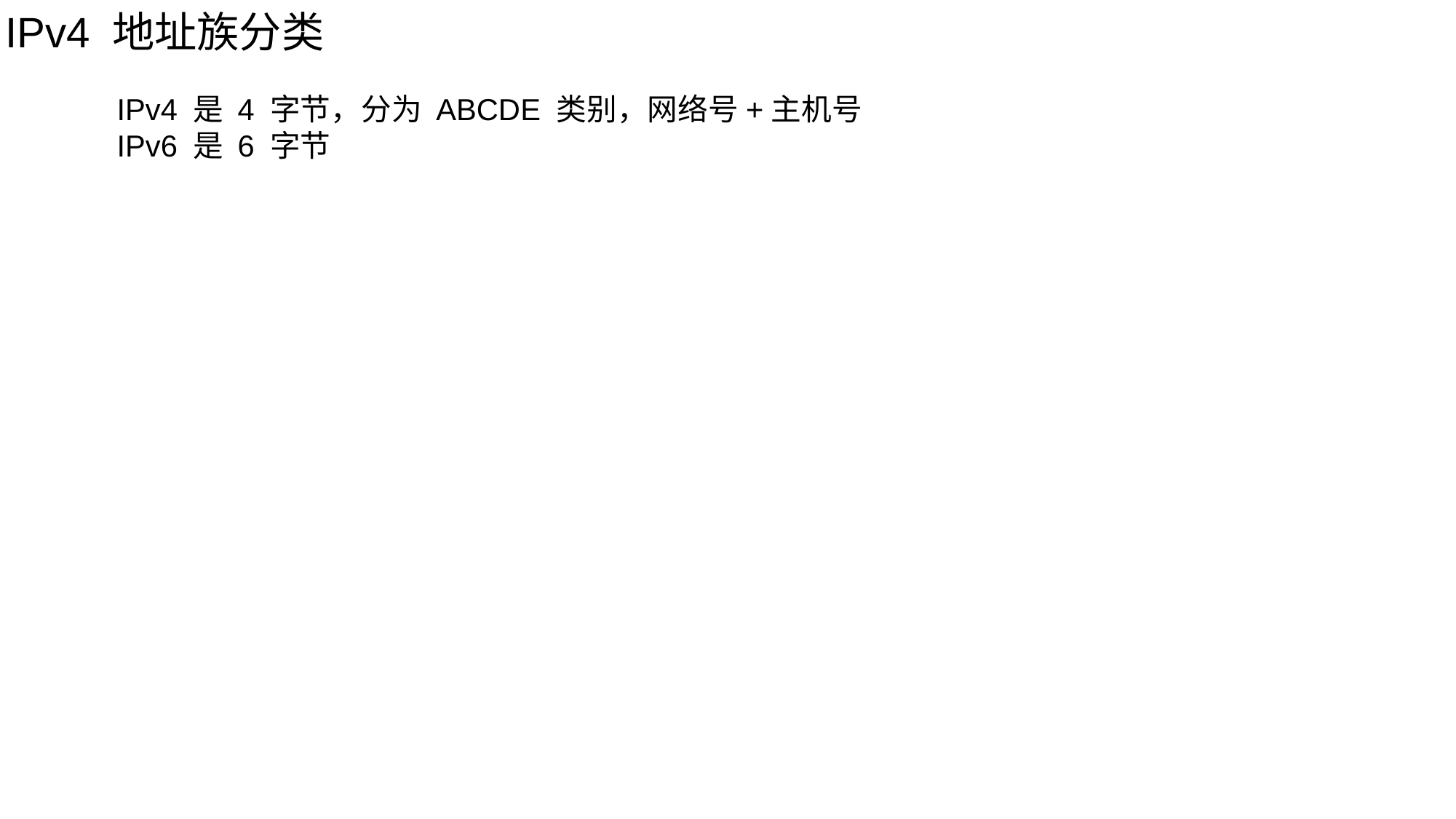

IPv4 地址族分类
IPv4 是 4 字节，分为 ABCDE 类别，网络号+主机号
IPv6 是 6 字节